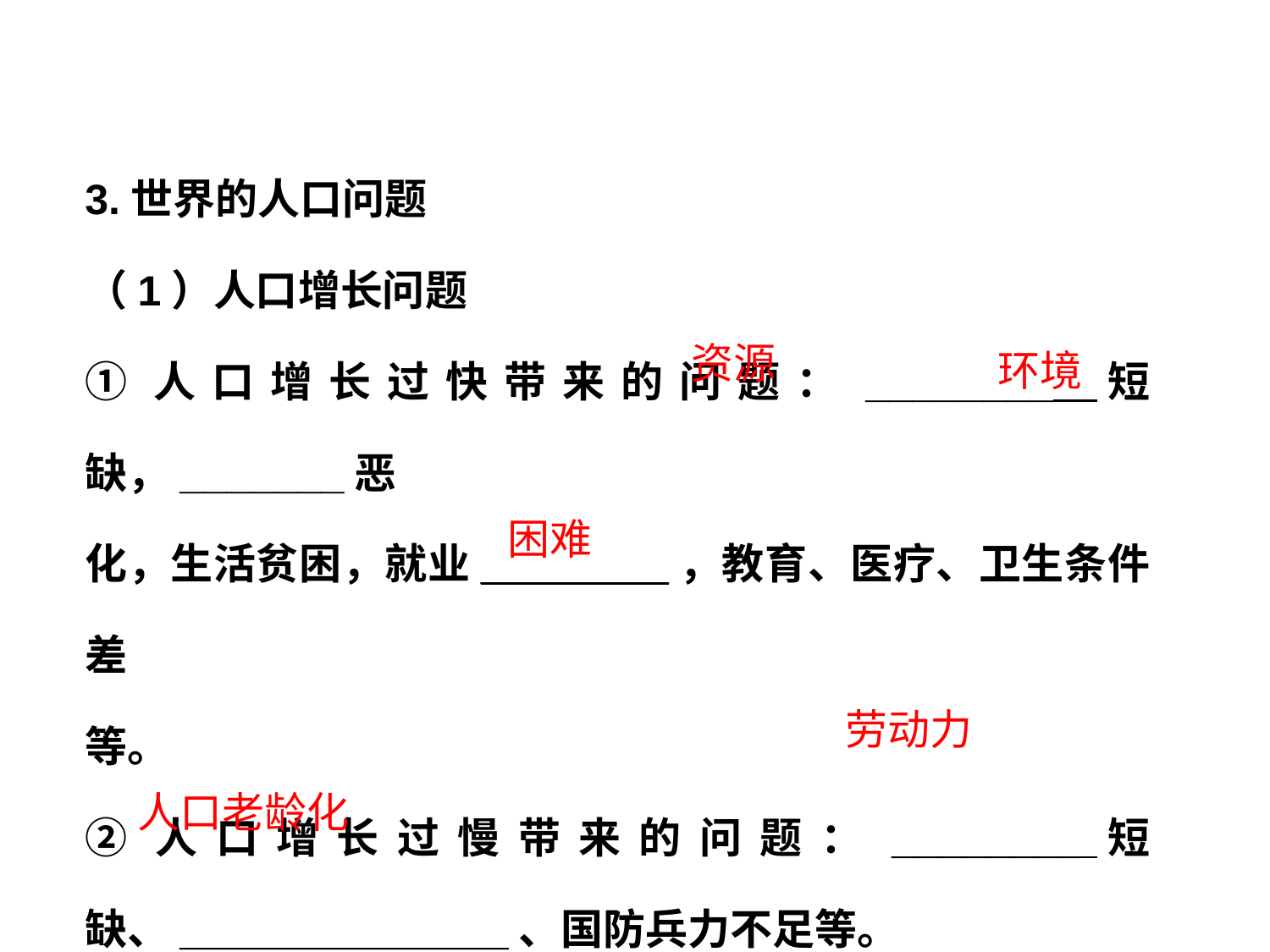

3.世界的人口问题
（1）人口增长问题
①人口增长过快带来的问题：________ 短缺，_______恶
化，生活贫困，就业________，教育、医疗、卫生条件差
等。
②人口增长过慢带来的问题：________短缺、______________、国防兵力不足等。
资源
环境
困难
劳动力
人口老龄化